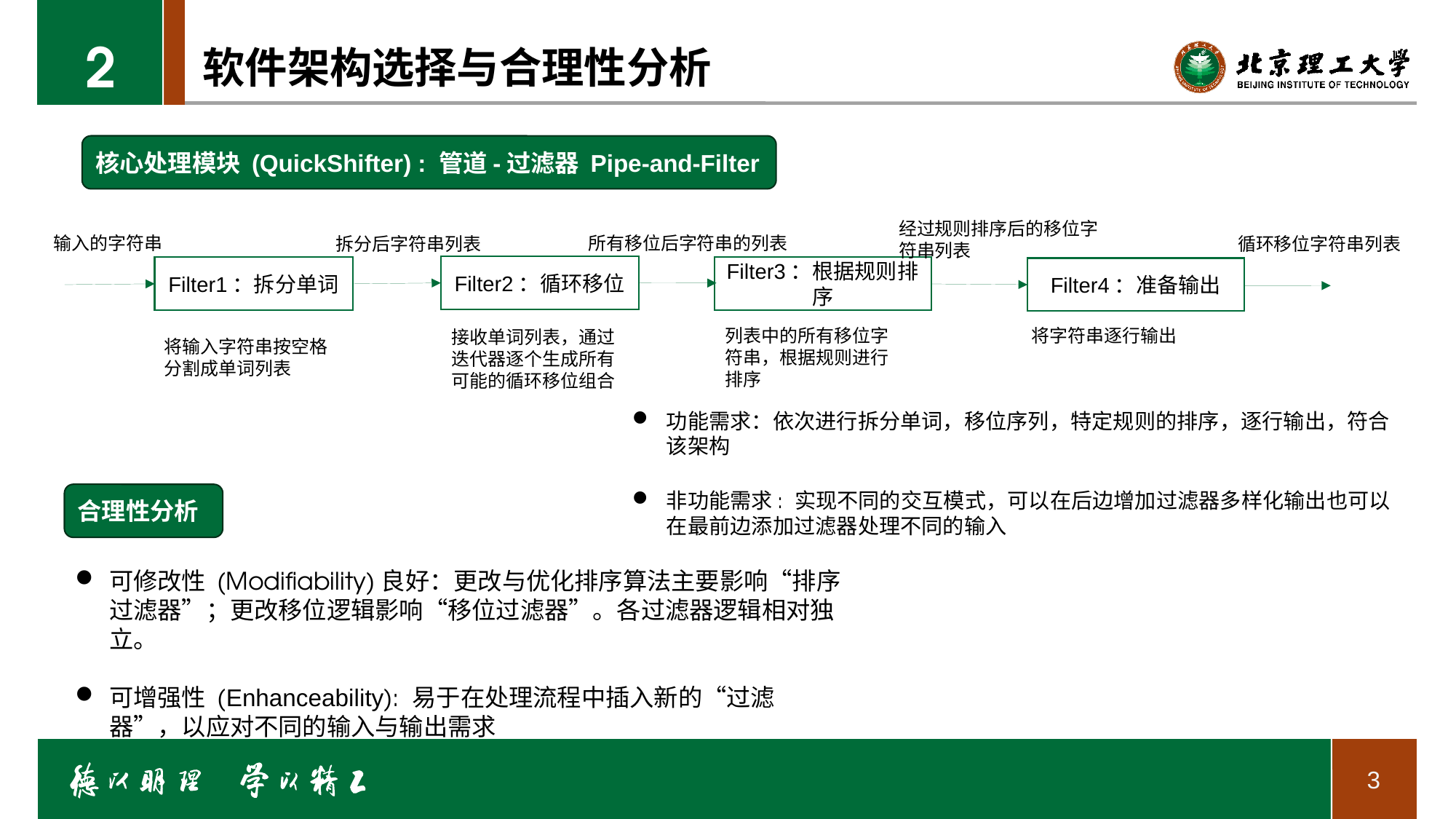

2
# 软件架构选择与合理性分析
核心处理模块 (QuickShifter) : 管道-过滤器 Pipe-and-Filter
经过规则排序后的移位字符串列表
输入的字符串
所有移位后字符串的列表
拆分后字符串列表
循环移位字符串列表
Filter2：循环移位
Filter1：拆分单词
Filter3：根据规则排序
Filter4：准备输出
列表中的所有移位字符串，根据规则进行排序
将字符串逐行输出
接收单词列表，通过迭代器逐个生成所有可能的循环移位组合
将输入字符串按空格分割成单词列表
功能需求：依次进行拆分单词，移位序列，特定规则的排序，逐行输出，符合该架构

非功能需求: 实现不同的交互模式，可以在后边增加过滤器多样化输出也可以在最前边添加过滤器处理不同的输入
合理性分析
可修改性 (Modifiability)良好：更改与优化排序算法主要影响“排序过滤器”；更改移位逻辑影响“移位过滤器”。各过滤器逻辑相对独立。

可增强性 (Enhanceability): 易于在处理流程中插入新的“过滤器”，以应对不同的输入与输出需求